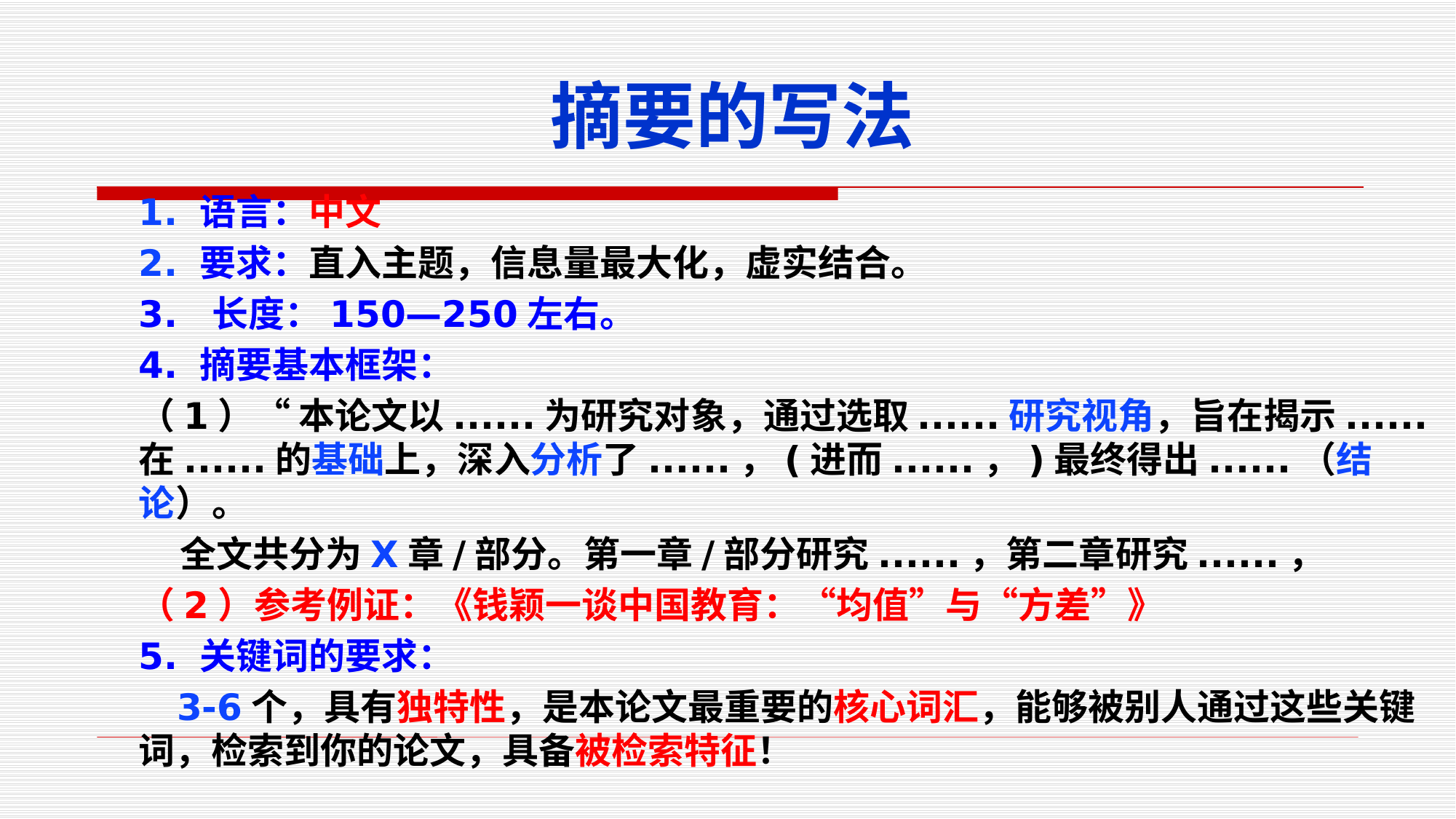

# 摘要的写法
1. 语言：中文
2. 要求：直入主题，信息量最大化，虚实结合。
3.  长度：150—250左右。
4. 摘要基本框架：
（1）“ 本论文以......为研究对象，通过选取......研究视角，旨在揭示...... 在......的基础上，深入分析了......，(进而......，)最终得出......（结论）。
    全文共分为X章/部分。第一章/部分研究......，第二章研究......，
（2）参考例证：《钱颖一谈中国教育：“均值”与“方差”》
5. 关键词的要求：
   3-6个，具有独特性，是本论文最重要的核心词汇，能够被别人通过这些关键词，检索到你的论文，具备被检索特征！